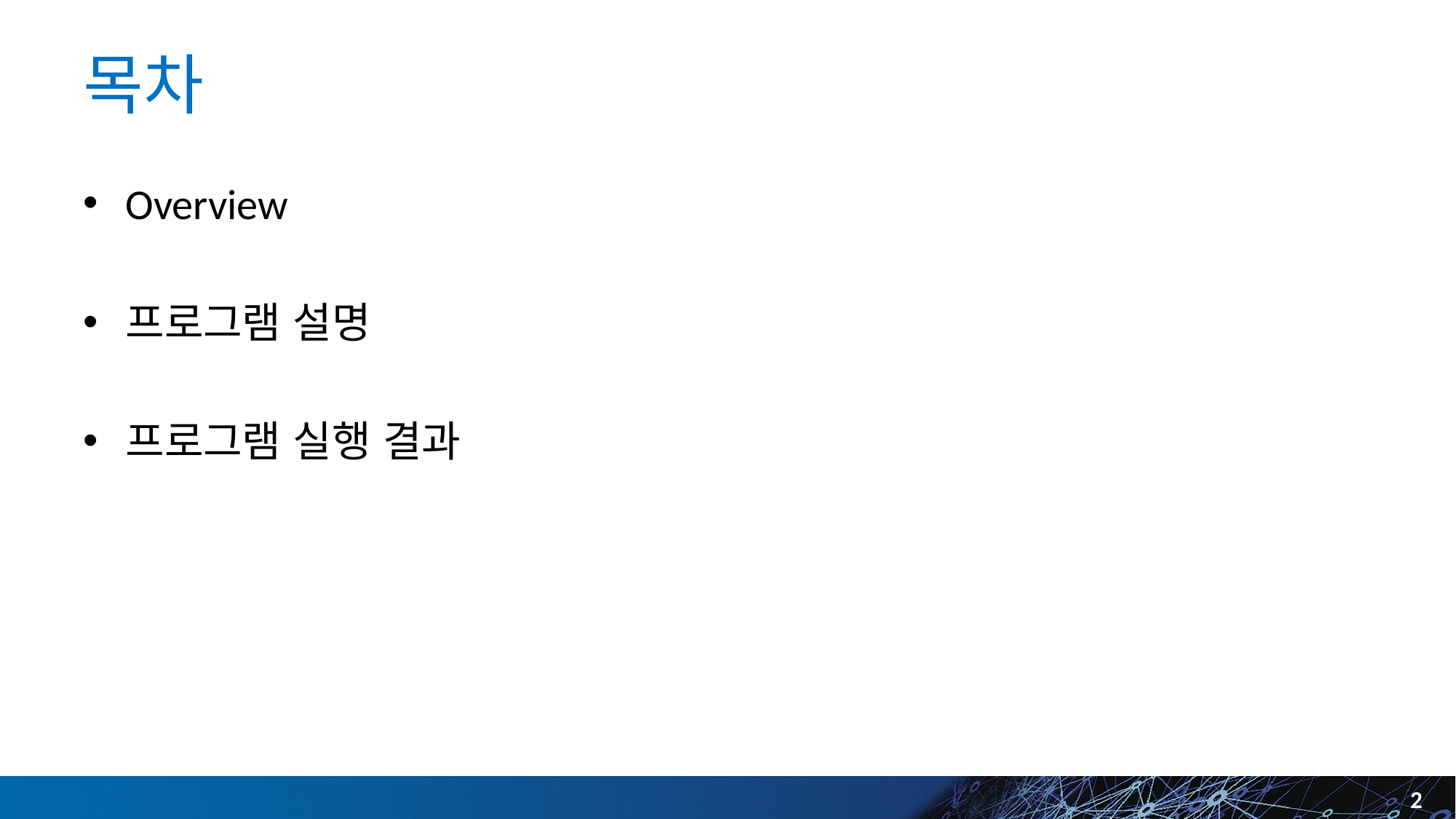

# 목차
Overview

프로그램 설명

프로그램 실행 결과
2